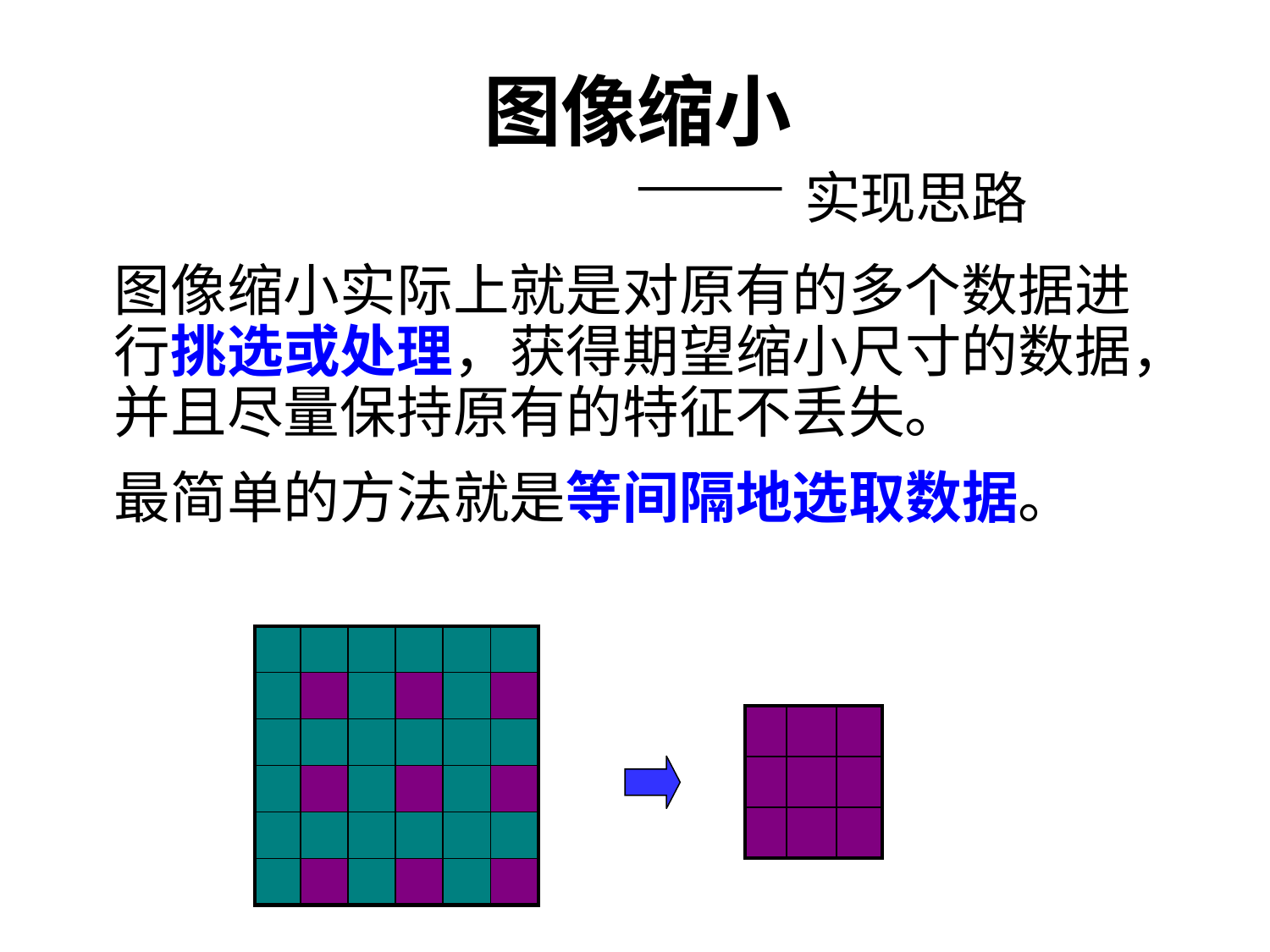

# 图像缩小 —— 实现思路
图像缩小实际上就是对原有的多个数据进行挑选或处理，获得期望缩小尺寸的数据，并且尽量保持原有的特征不丢失。
最简单的方法就是等间隔地选取数据。
|  |  |  |  |  |  |
| --- | --- | --- | --- | --- | --- |
|  |  |  |  |  |  |
|  |  |  |  |  |  |
|  |  |  |  |  |  |
|  |  |  |  |  |  |
|  |  |  |  |  |  |
|  |  |  |
| --- | --- | --- |
|  |  |  |
|  |  |  |